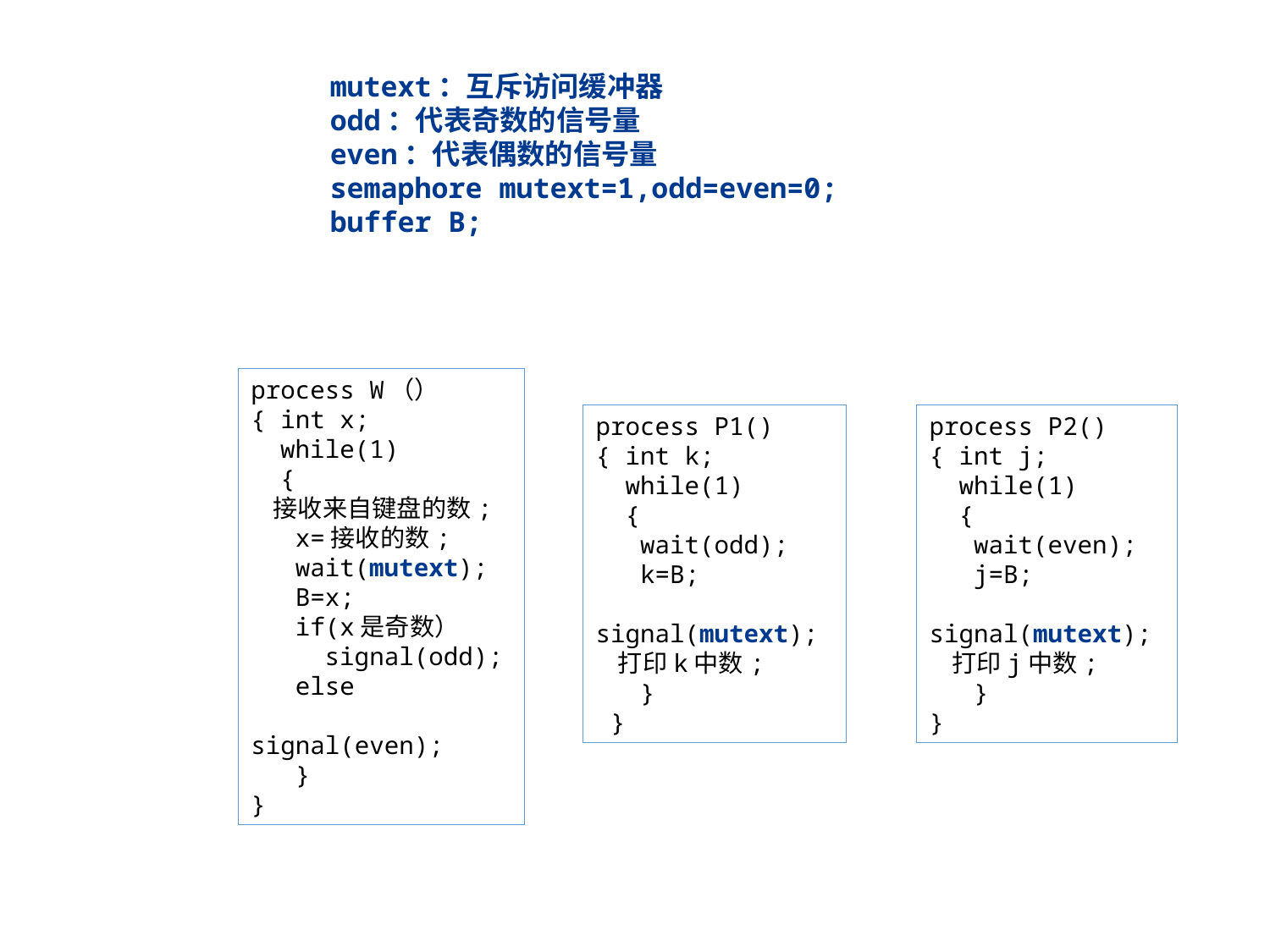

mutext：互斥访问缓冲器
odd：代表奇数的信号量
even：代表偶数的信号量
semaphore mutext=1,odd=even=0;
buffer B;
process W（）
{ int x;
  while(1)
  {
   接收来自键盘的数;
   x=接收的数;
   wait(mutext);
   B=x;
   if(x是奇数）
     signal(odd);
   else
     signal(even);
   }
}
process P2()
{ int j;
  while(1)
  {
   wait(even);
   j=B;
   signal(mutext);
   打印j中数;
   }
}
process P1()
{ int k;
  while(1)
  {
   wait(odd);
   k=B;
   signal(mutext);
   打印k中数;
   }
 }